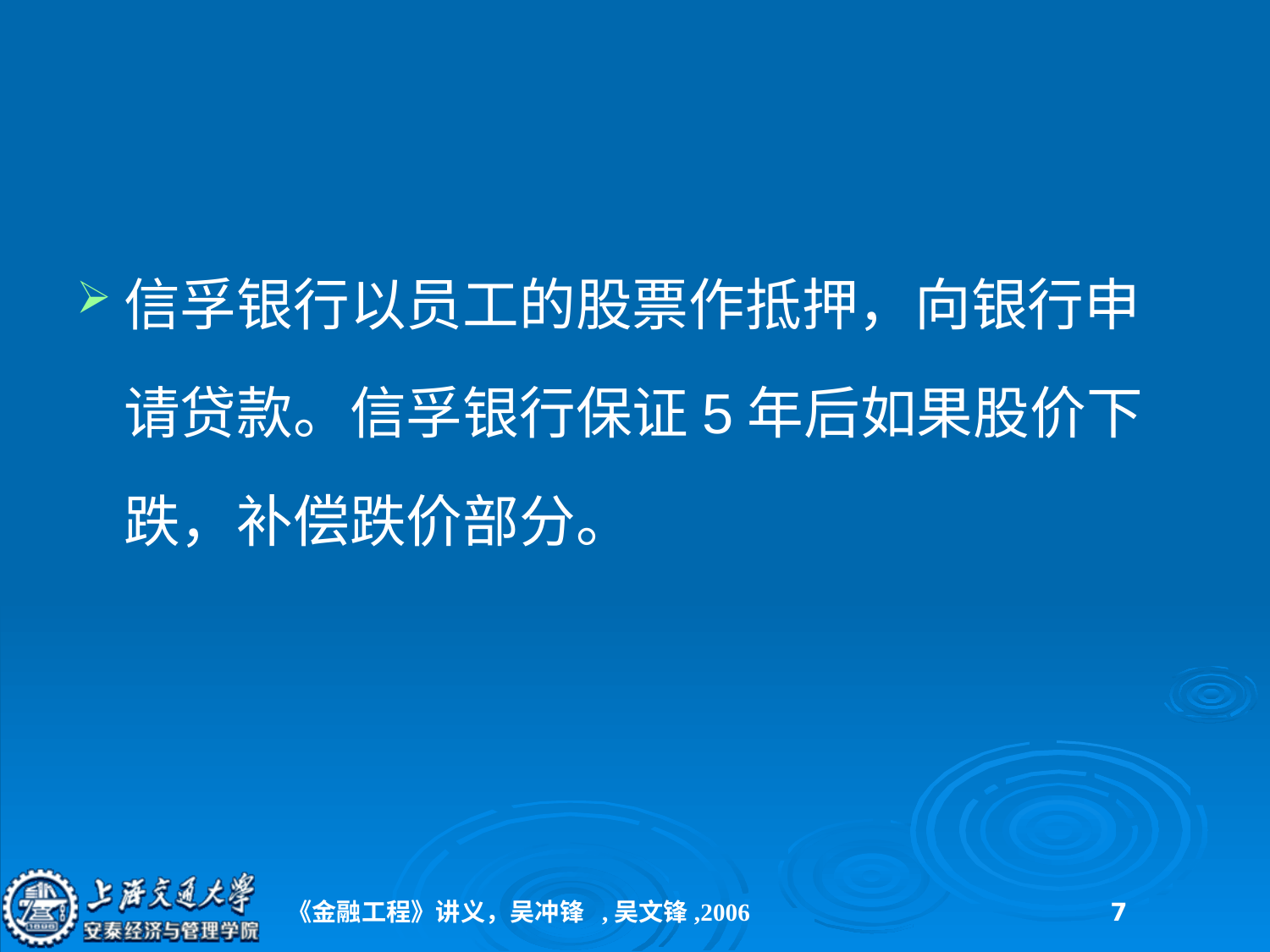

#
信孚银行以员工的股票作抵押，向银行申请贷款。信孚银行保证5年后如果股价下跌，补偿跌价部分。